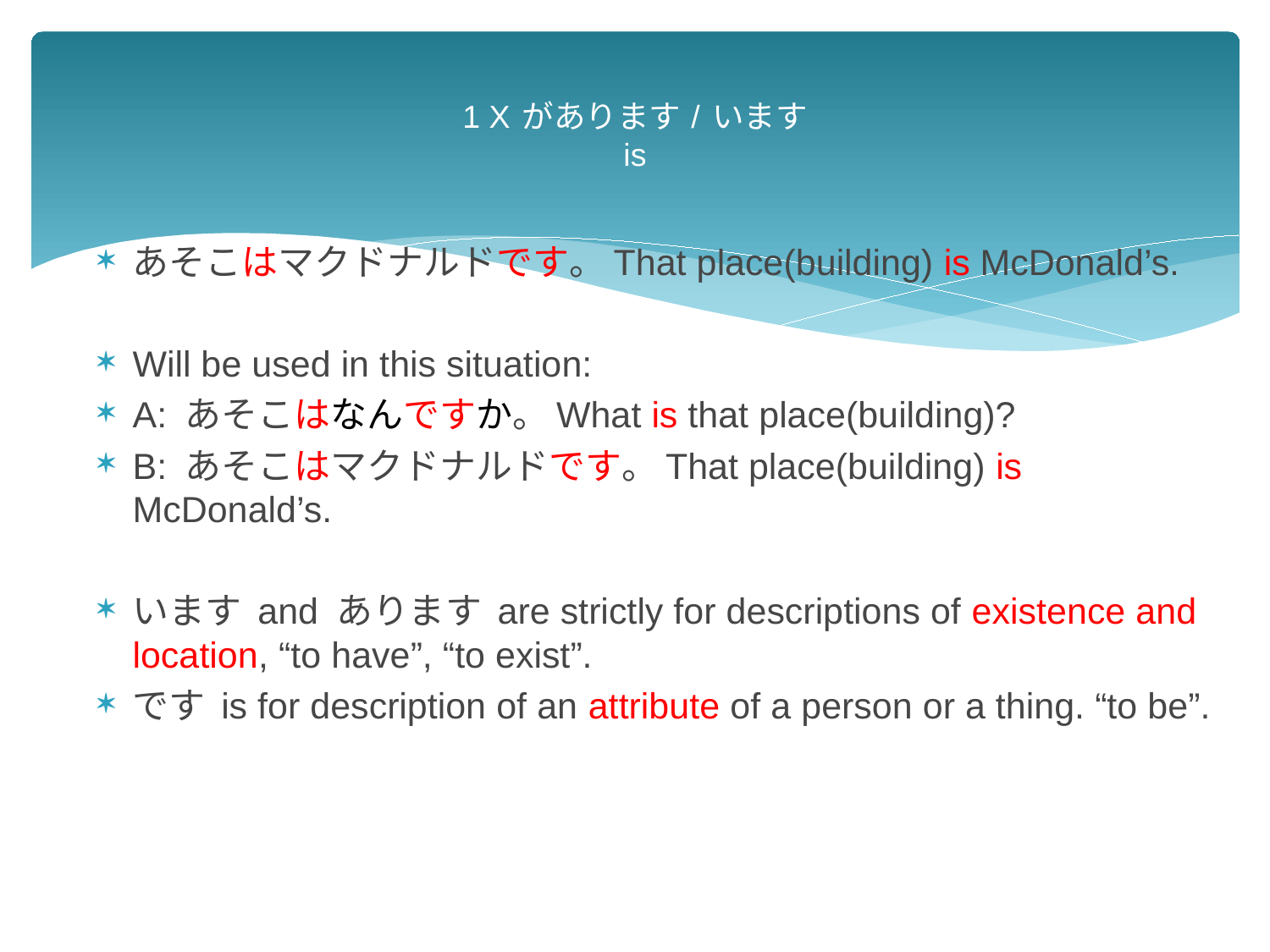

# 1 X があります / います is
あそこはマクドナルドです。That place(building) is McDonald’s.

Will be used in this situation:
A: あそこはなんですか。What is that place(building)?
B: あそこはマクドナルドです。That place(building) is McDonald’s.

います and あります are strictly for descriptions of existence and location, “to have”, “to exist”.
です is for description of an attribute of a person or a thing. “to be”.